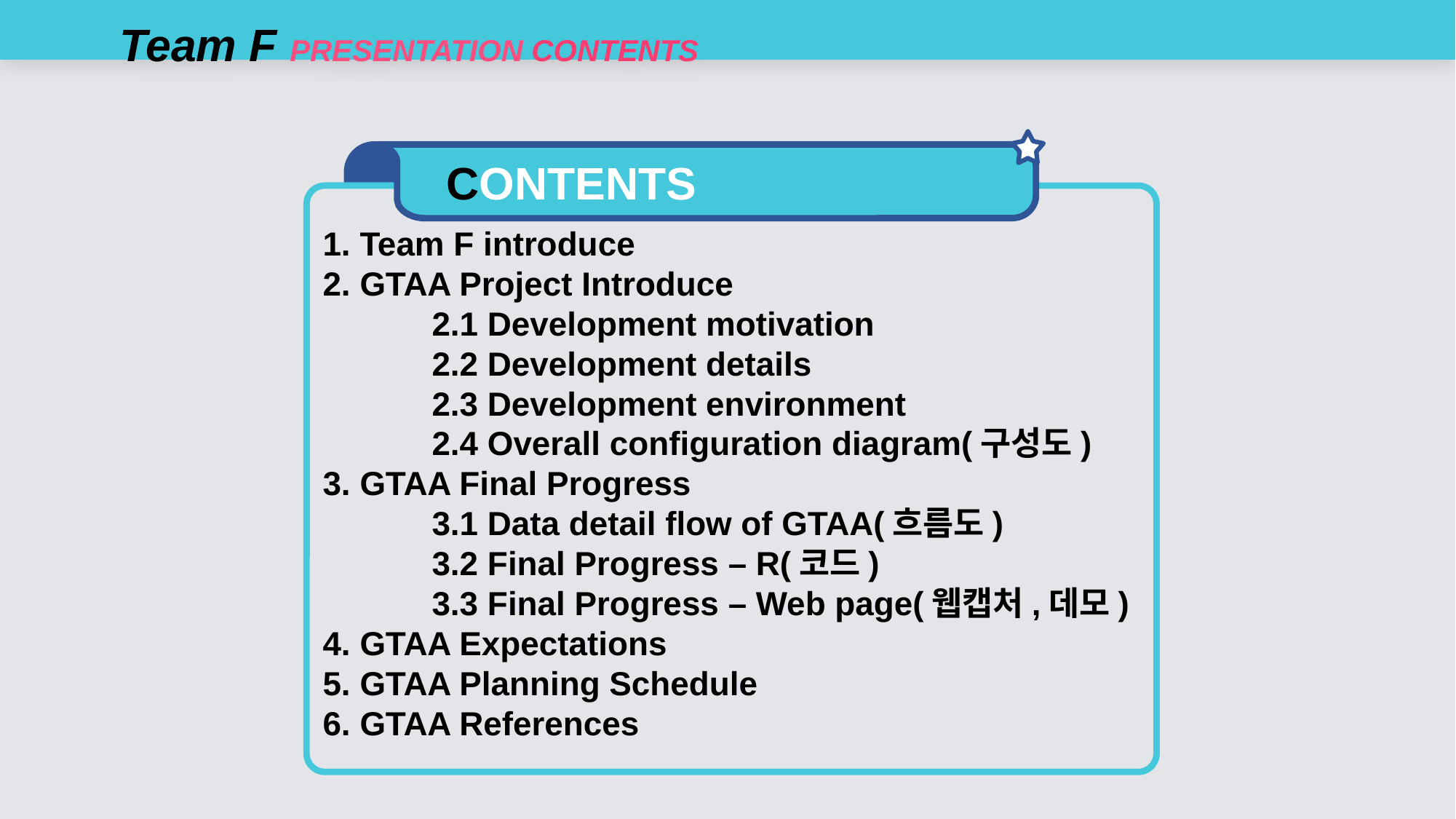

Team F PRESENTATION CONTENTS

CONTENTS

1. Team F introduce
2. GTAA Project Introduce
	2.1 Development motivation
	2.2 Development details
	2.3 Development environment
	2.4 Overall configuration diagram(구성도)
3. GTAA Final Progress
	3.1 Data detail flow of GTAA(흐름도)
	3.2 Final Progress – R(코드)
	3.3 Final Progress – Web page(웹캡처,데모)
4. GTAA Expectations
5. GTAA Planning Schedule
6. GTAA References